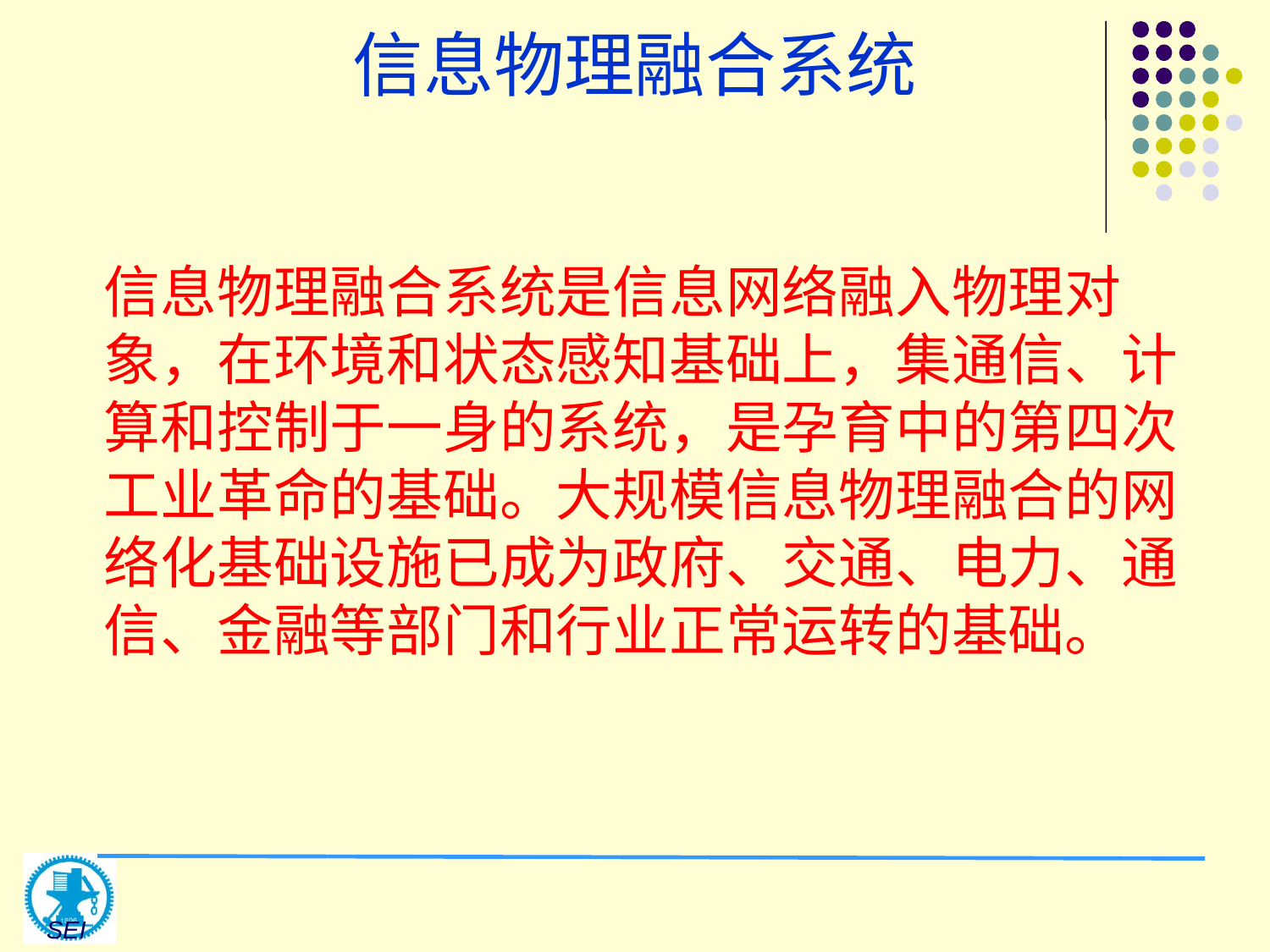

信息物理融合系统
信息物理融合系统是信息网络融入物理对象，在环境和状态感知基础上，集通信、计算和控制于一身的系统，是孕育中的第四次工业革命的基础。大规模信息物理融合的网络化基础设施已成为政府、交通、电力、通信、金融等部门和行业正常运转的基础。